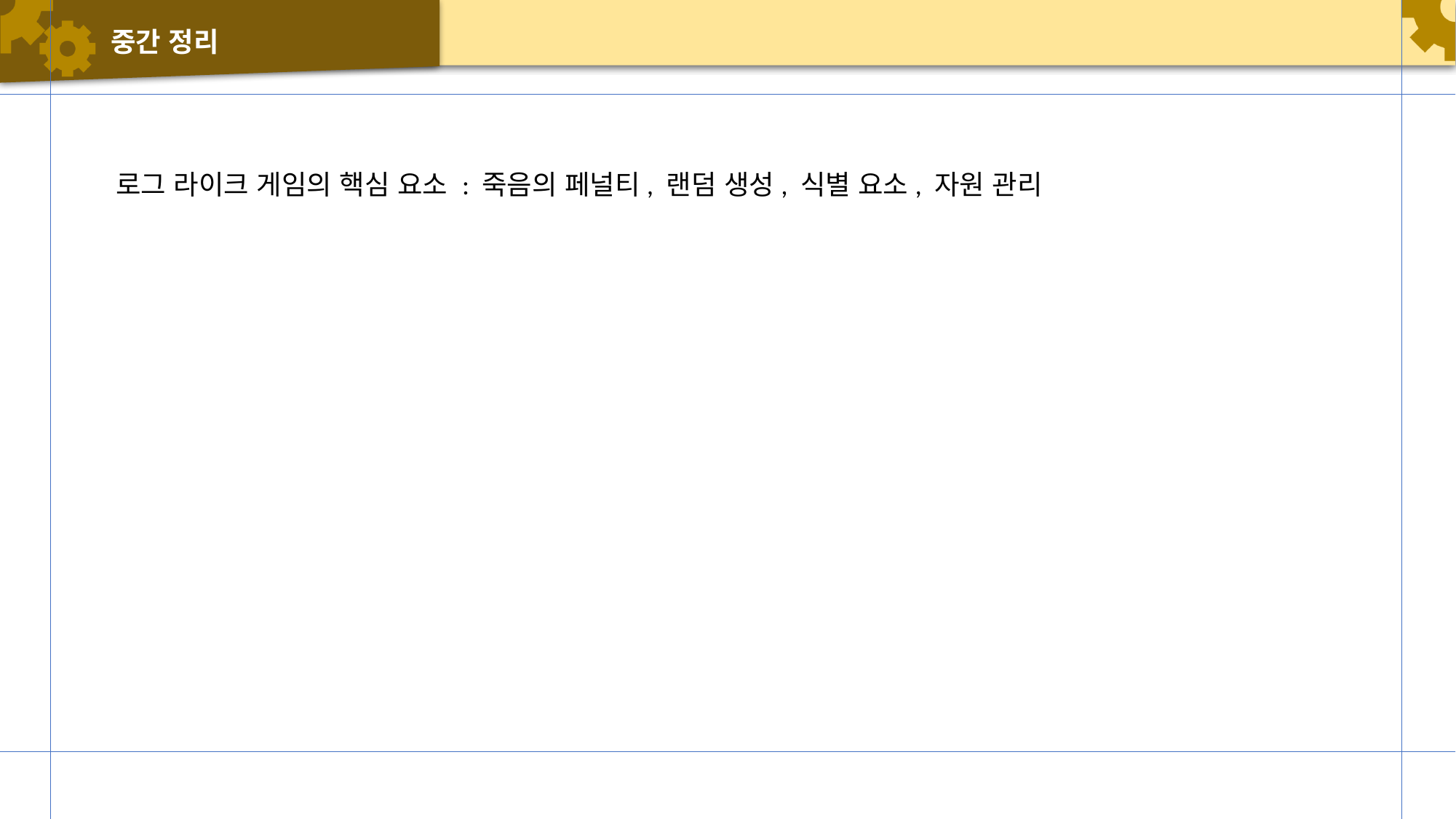

# 중간 정리
로그 라이크 게임의 핵심 요소 : 죽음의 페널티, 랜덤 생성, 식별 요소, 자원 관리
| 특징 |  |  |
| --- | --- | --- |
| 로그-라이크 장르의 특징 | 죽음의 페널티, 랜덤 생성, 식별 요소, 자원 관리 를 통해 유저에게 게임에 몰입하게 한다. |  |
| 소울 나이트의 특징 | 마이너한 장르인 로그-라이크를 좀 더 단순하고 직관적으로 많은 사람들이 플레이 할 수 있도록 구성했다. |  |
| 개발 시 고려할 사항 |  |  |
| 플렛폼 | 플렛폼 별로 게임의 조작 방식이 달라진다. 키보드와 화면 터치는 확실한 차이를 보인다. | 화면 터치의 경우 손가락이 화면을 가리기 때문에 플레이 시야가 좁아진다. |
| 장르의 특징 | 로그-라이크 특징 요소를 적극적으로 사용하되 난이도 측면에서 타겟 유저에게 적절한 방식으로 사용해야 한다. | 마이너한 유저를 타겟으로 할 경우 높은 난이도를 좀 더 다양한 유저를 타겟으로 할 경우 낮은 난이도를 목표로 기획한다. |
| 플레이 환경 | 주로 모바일로 플레이할 경우 주위 환경의 영향을 많이 받게 된다. | 대중교통을 이용 중에 플레이 하기도 하고 학교 쉬는 시간에 플레이하기도 한다. |